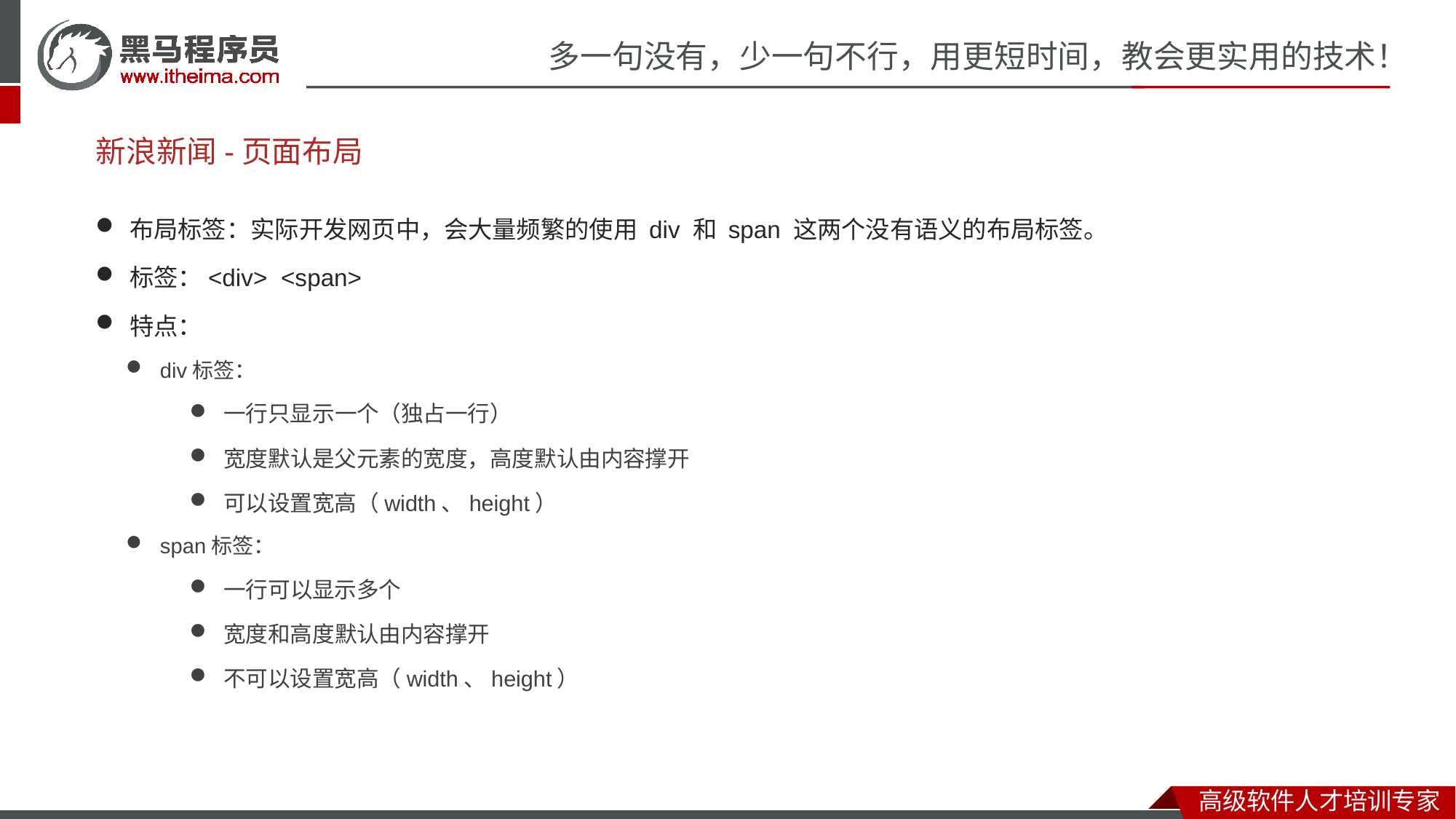

# 新浪新闻-页面布局
布局标签：实际开发网页中，会大量频繁的使用 div 和 span 这两个没有语义的布局标签。
标签：<div>  <span>
特点：
div标签：
一行只显示一个（独占一行）
宽度默认是父元素的宽度，高度默认由内容撑开
可以设置宽高（width、height）
span标签：
一行可以显示多个
宽度和高度默认由内容撑开
不可以设置宽高（width、height）